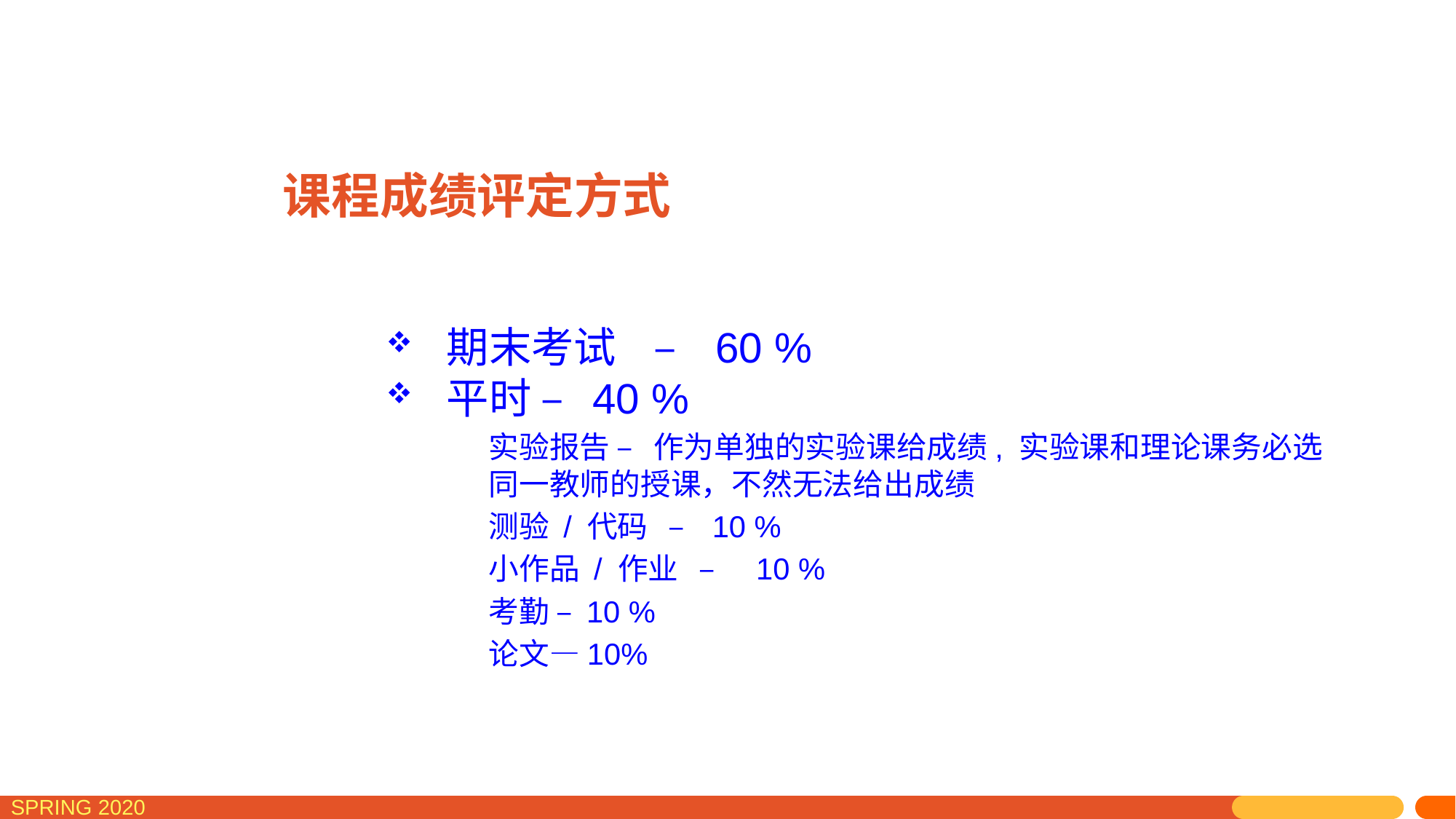

# 课程成绩评定方式
 期末考试    –   60 %
 平时 –  40 %
实验报告 –   作为单独的实验课给成绩, 实验课和理论课务必选同一教师的授课，不然无法给出成绩
测验 / 代码   –   10 %
小作品 / 作业   –     10 %
考勤 – 10 %
论文—10%